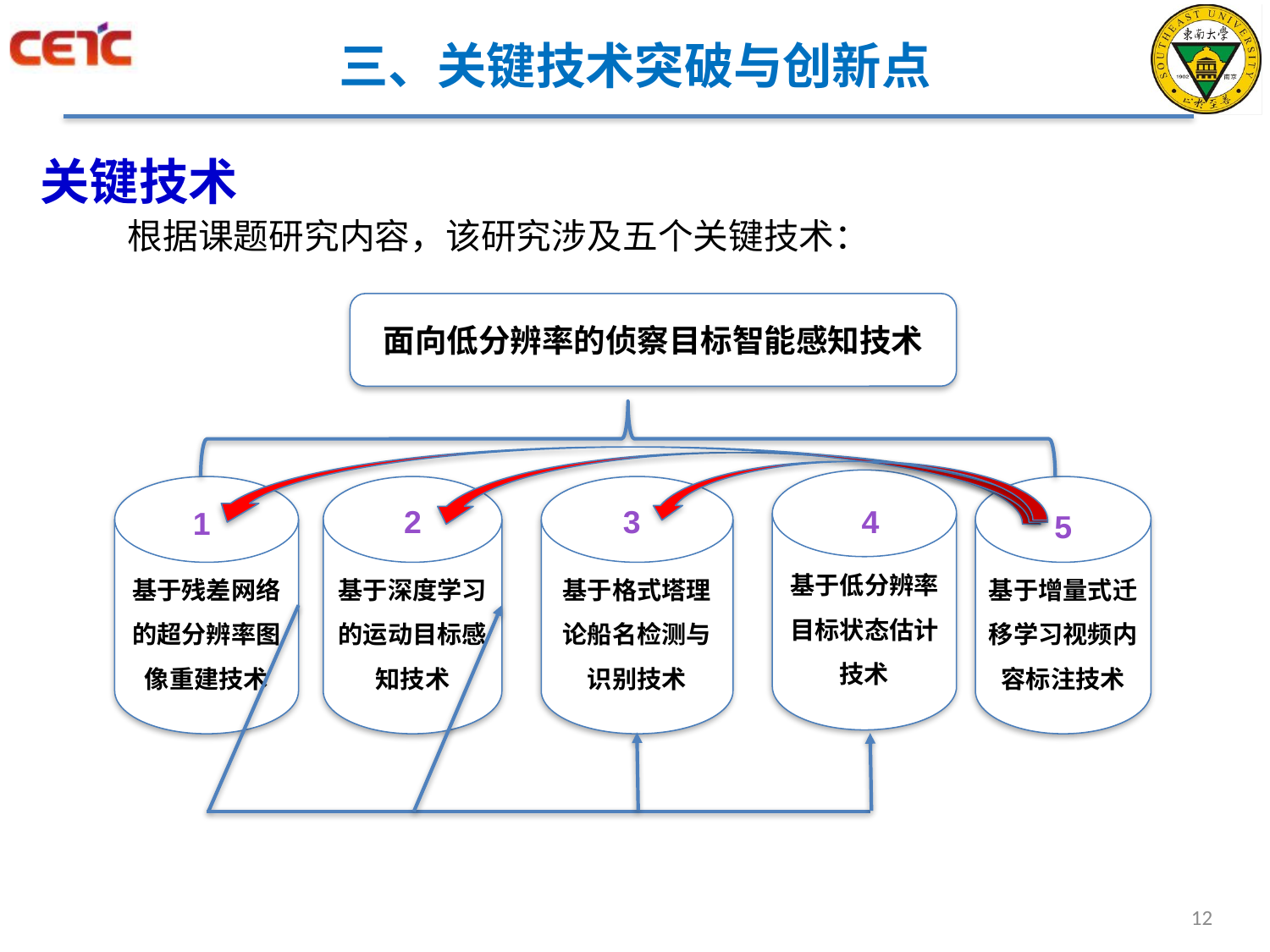

# 三、关键技术突破与创新点
关键技术

   根据课题研究内容，该研究涉及五个关键技术：
面向低分辨率的侦察目标智能感知技术

基于低分辨率目标状态估计技术
基于残差网络的超分辨率图像重建技术
基于深度学习的运动目标感知技术
基于格式塔理论船名检测与识别技术
基于增量式迁移学习视频内容标注技术
2
3
4
1
5
12